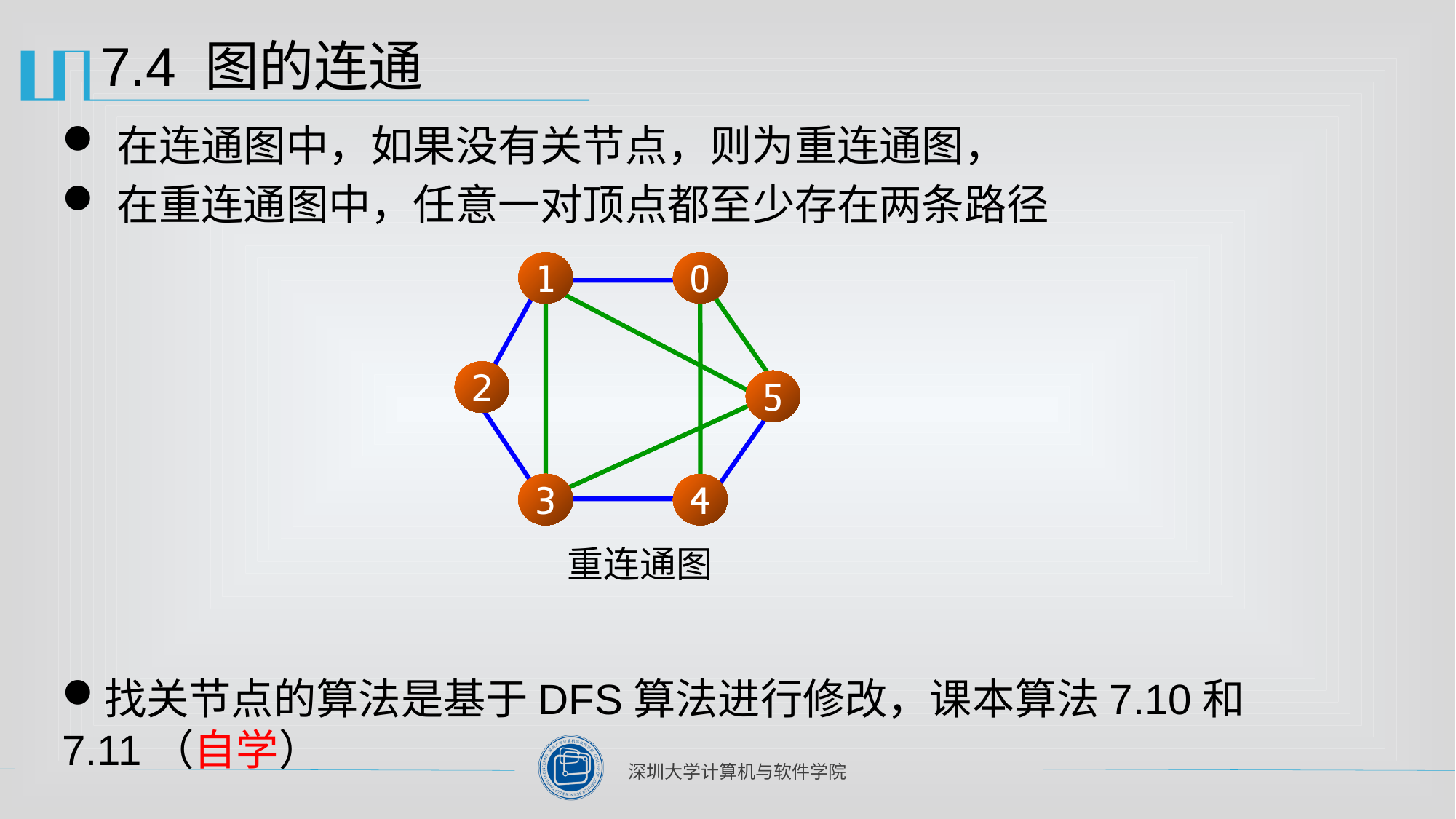

# 7.4 图的连通
在连通图中，如果没有关节点，则为重连通图，
在重连通图中，任意一对顶点都至少存在两条路径

找关节点的算法是基于DFS算法进行修改，课本算法7.10和7.11（自学）

1
0
2
5
3
4

重连通图
87